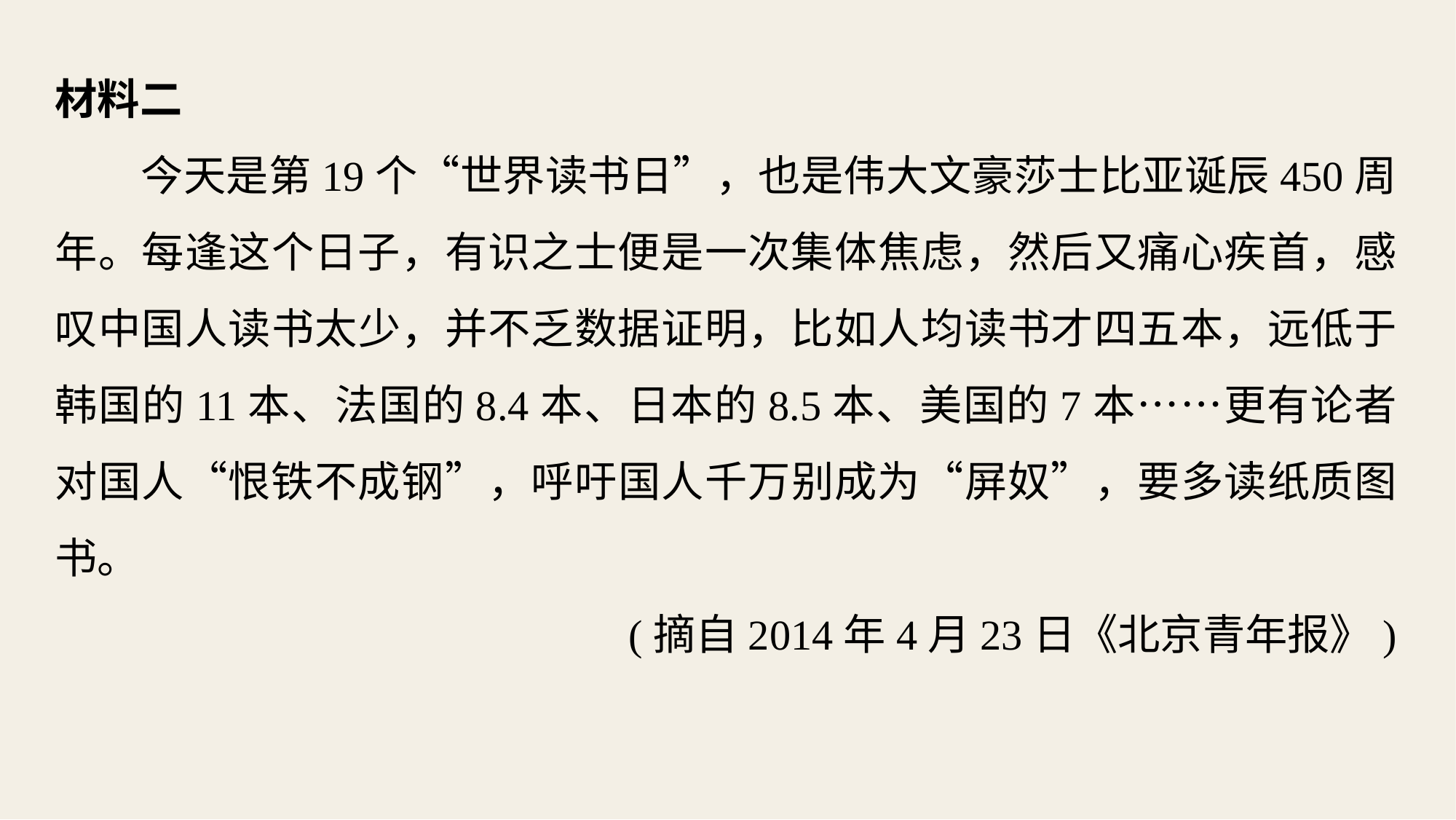

材料二
今天是第19个“世界读书日”，也是伟大文豪莎士比亚诞辰450周年。每逢这个日子，有识之士便是一次集体焦虑，然后又痛心疾首，感叹中国人读书太少，并不乏数据证明，比如人均读书才四五本，远低于韩国的11本、法国的8.4本、日本的8.5本、美国的7本……更有论者对国人“恨铁不成钢”，呼吁国人千万别成为“屏奴”，要多读纸质图书。
(摘自2014年4月23日《北京青年报》)